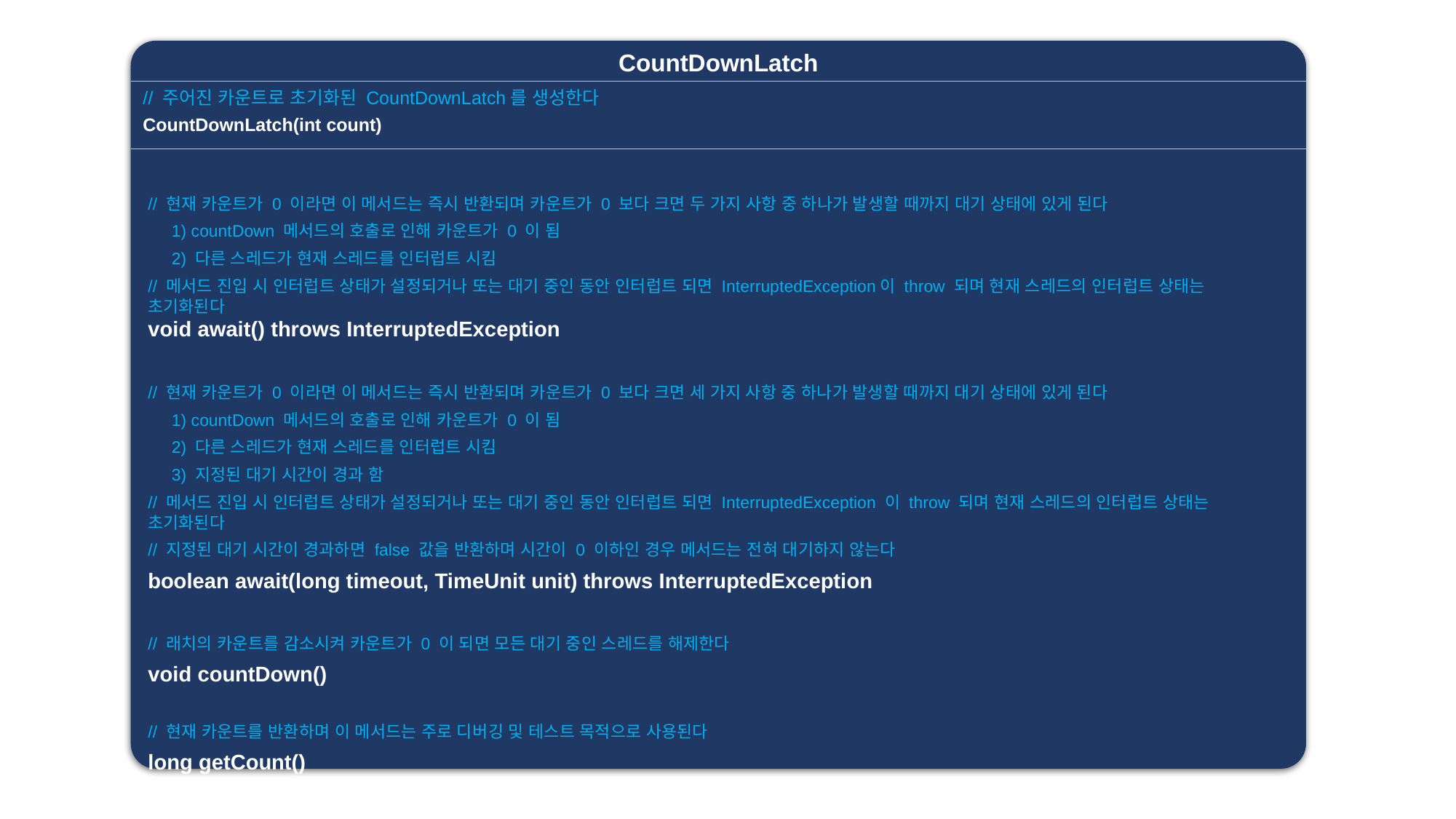

CountDownLatch
// 주어진 카운트로 초기화된 CountDownLatch를 생성한다
CountDownLatch(int count)
// 현재 카운트가 0 이라면 이 메서드는 즉시 반환되며 카운트가 0 보다 크면 두 가지 사항 중 하나가 발생할 때까지 대기 상태에 있게 된다
     1) countDown 메서드의 호출로 인해 카운트가 0 이 됨
     2) 다른 스레드가 현재 스레드를 인터럽트 시킴
// 메서드 진입 시 인터럽트 상태가 설정되거나 또는 대기 중인 동안 인터럽트 되면 InterruptedException이 throw 되며 현재 스레드의 인터럽트 상태는 초기화된다
void await() throws InterruptedException

// 현재 카운트가 0 이라면 이 메서드는 즉시 반환되며 카운트가 0 보다 크면 세 가지 사항 중 하나가 발생할 때까지 대기 상태에 있게 된다
     1) countDown 메서드의 호출로 인해 카운트가 0 이 됨
     2) 다른 스레드가 현재 스레드를 인터럽트 시킴
     3) 지정된 대기 시간이 경과 함
// 메서드 진입 시 인터럽트 상태가 설정되거나 또는 대기 중인 동안 인터럽트 되면 InterruptedException 이 throw 되며 현재 스레드의 인터럽트 상태는 초기화된다
// 지정된 대기 시간이 경과하면 false 값을 반환하며 시간이 0 이하인 경우 메서드는 전혀 대기하지 않는다
boolean await(long timeout, TimeUnit unit) throws InterruptedException

// 래치의 카운트를 감소시켜 카운트가 0 이 되면 모든 대기 중인 스레드를 해제한다
void countDown()

// 현재 카운트를 반환하며 이 메서드는 주로 디버깅 및 테스트 목적으로 사용된다
long getCount()